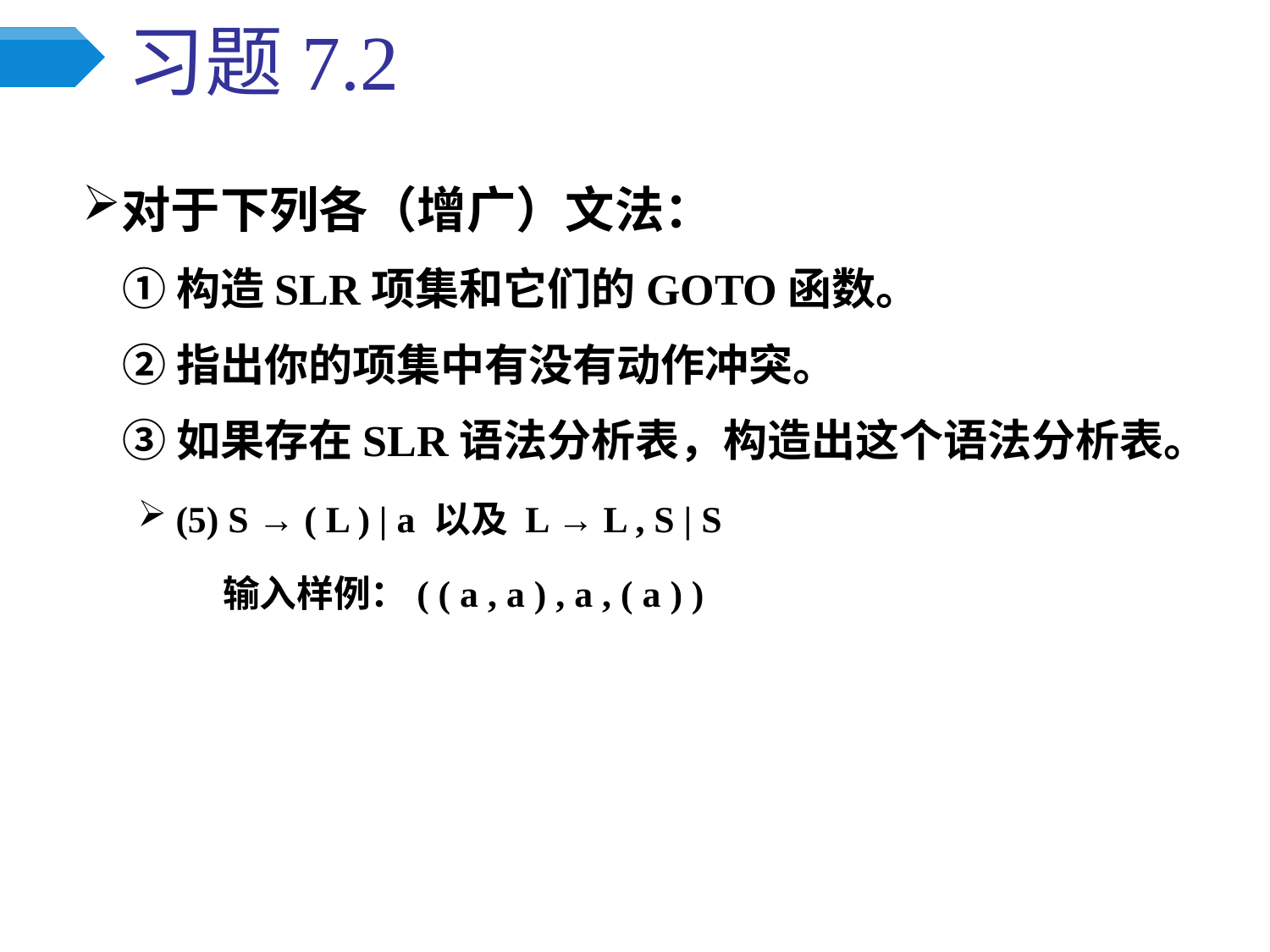

# 习题7.2
对于下列各（增广）文法：
    ①构造SLR项集和它们的GOTO函数。
    ②指出你的项集中有没有动作冲突。
    ③如果存在SLR语法分析表，构造出这个语法分析表。
(5) S → ( L ) | a 以及 L → L , S | S
         输入样例：( ( a , a ) , a , ( a ) )